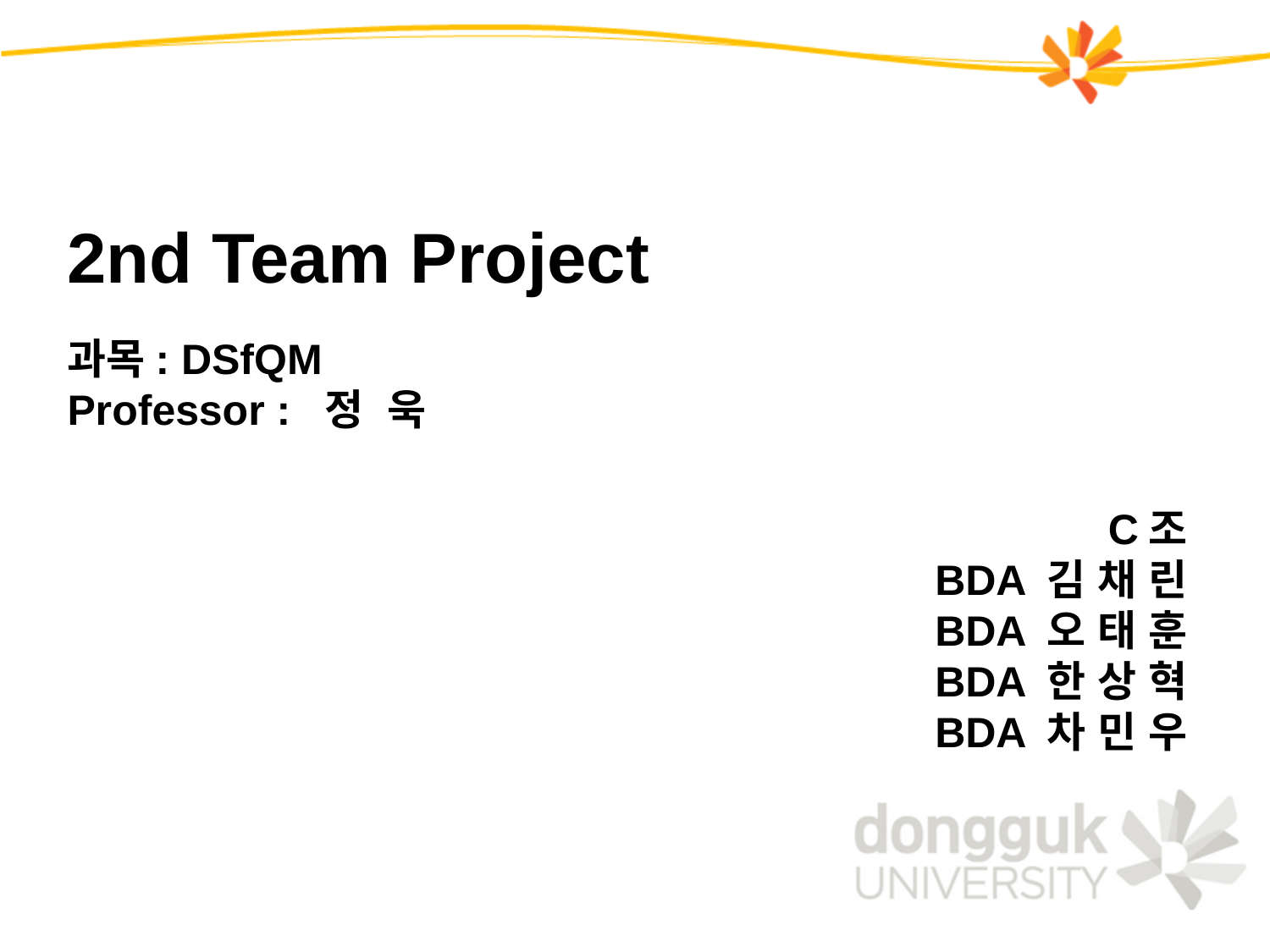

2nd Team Project
과목: DSfQM
Professor :  정  욱

C조
BDA 김 채 린
BDA 오 태 훈
BDA 한 상 혁
BDA 차 민 우